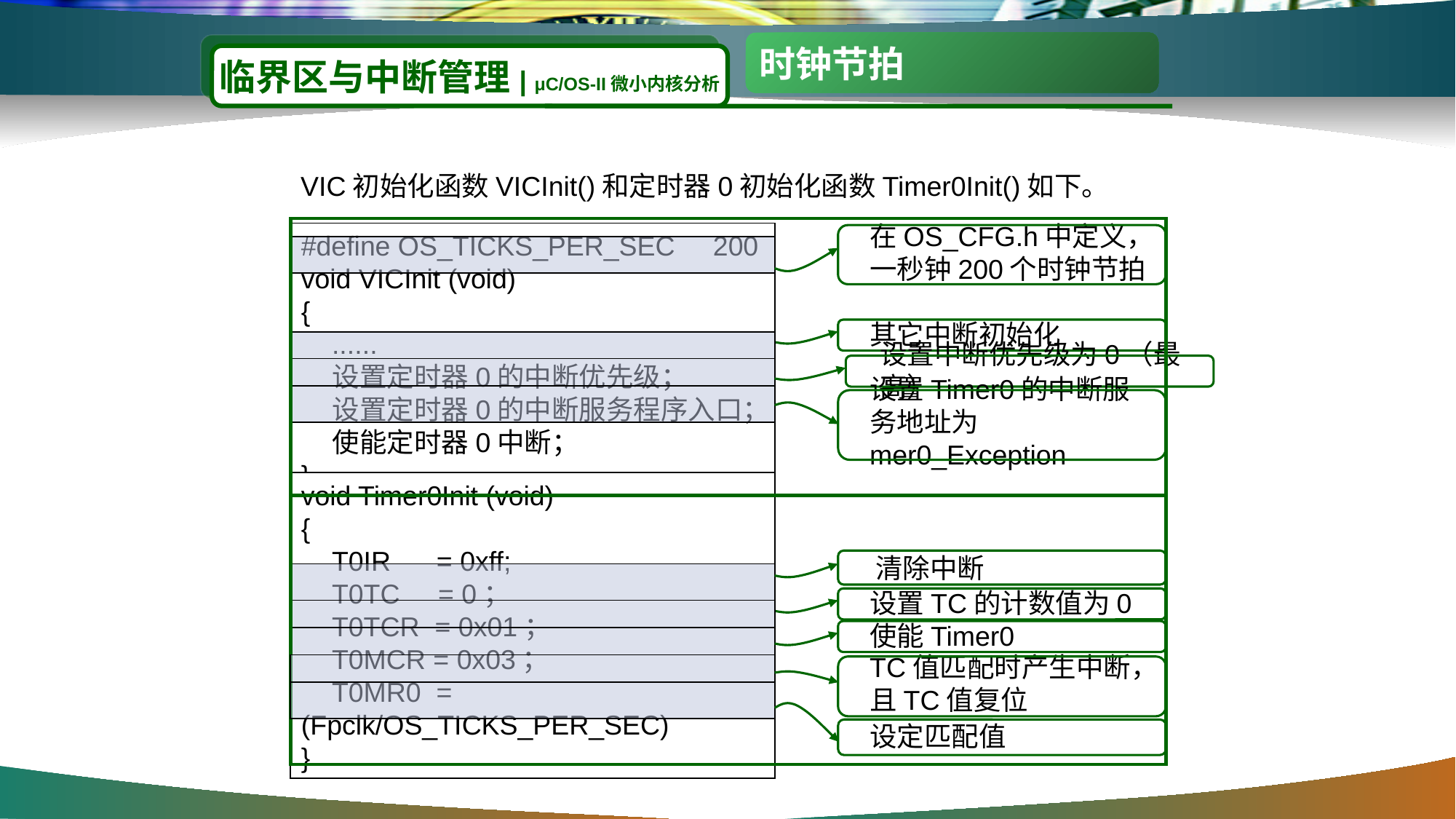

#
时钟节拍
临界区与中断管理| μC/OS-II微小内核分析

       VIC初始化函数VICInit()和定时器0初始化函数Timer0Init()如下。
在OS_CFG.h中定义，一秒钟200个时钟节拍

#define OS_TICKS_PER_SEC     200
void VICInit (void)
{
    ......
    设置定时器0的中断优先级；
    设置定时器0的中断服务程序入口；
    使能定时器0中断；
}

其它中断初始化

设置中断优先级为0（最高）

设置Timer0的中断服务地址为mer0_Exception

void Timer0Init (void)
{
    T0IR      = 0xff;
    T0TC     = 0；
    T0TCR  = 0x01；
    T0MCR = 0x03；
    T0MR0  = (Fpclk/OS_TICKS_PER_SEC)
}

   清除中断

设置TC的计数值为0

使能Timer0

TC值匹配时产生中断，且TC值复位

设定匹配值